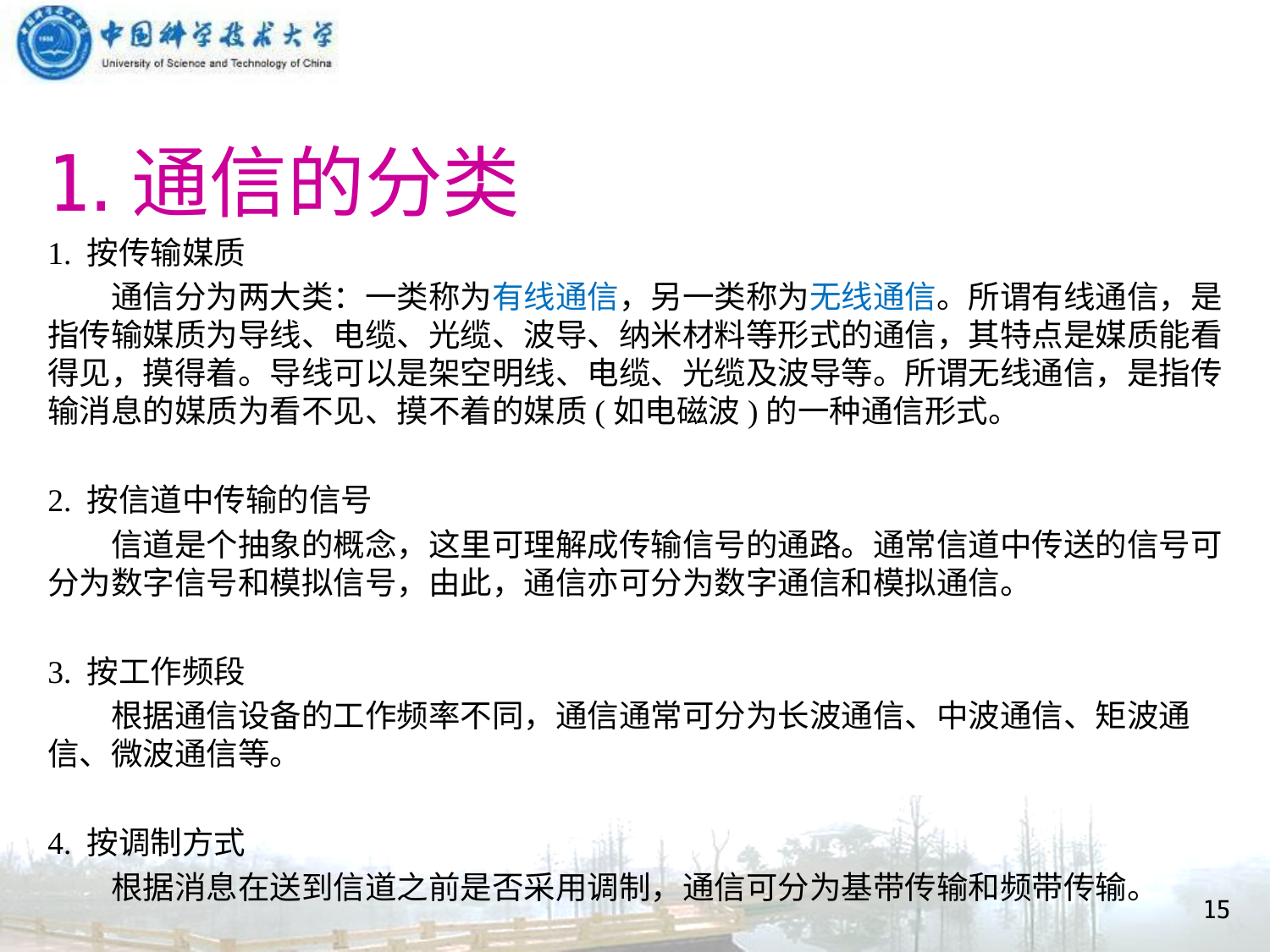

# 1.通信的分类
1. 按传输媒质
　　通信分为两大类：一类称为有线通信，另一类称为无线通信。所谓有线通信，是指传输媒质为导线、电缆、光缆、波导、纳米材料等形式的通信，其特点是媒质能看得见，摸得着。导线可以是架空明线、电缆、光缆及波导等。所谓无线通信，是指传输消息的媒质为看不见、摸不着的媒质(如电磁波)的一种通信形式。

2. 按信道中传输的信号
　　信道是个抽象的概念，这里可理解成传输信号的通路。通常信道中传送的信号可分为数字信号和模拟信号，由此，通信亦可分为数字通信和模拟通信。

3. 按工作频段
　　根据通信设备的工作频率不同，通信通常可分为长波通信、中波通信、矩波通信、微波通信等。

4. 按调制方式
　　根据消息在送到信道之前是否采用调制，通信可分为基带传输和频带传输。
15